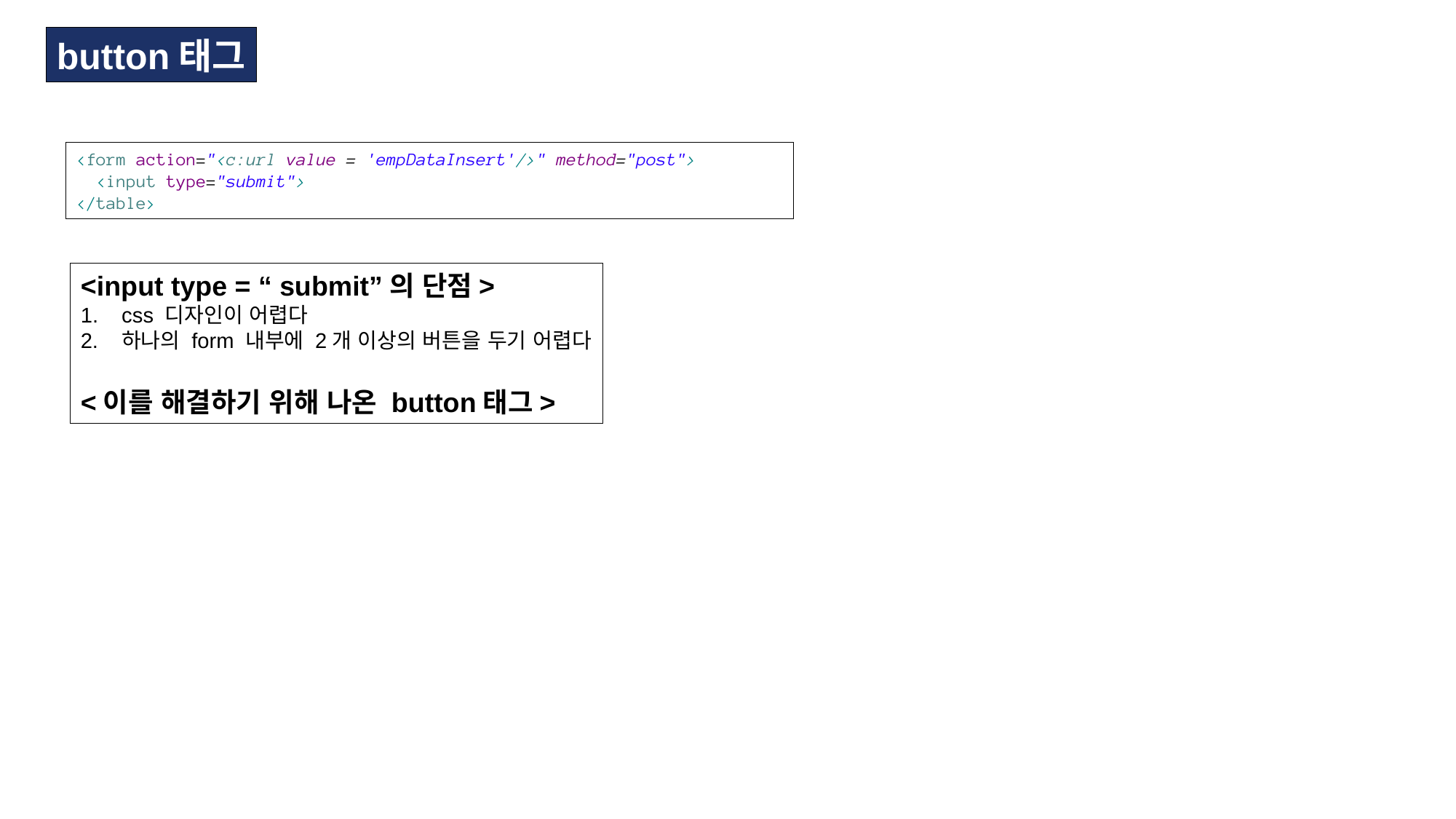

button태그
<form action="<c:url value = 'empDataInsert'/>" method="post">
  <input type="submit">
</table>
<input type = “ submit”의 단점>
css 디자인이 어렵다
하나의 form 내부에 2개 이상의 버튼을 두기 어렵다

<이를 해결하기 위해 나온 button태그>